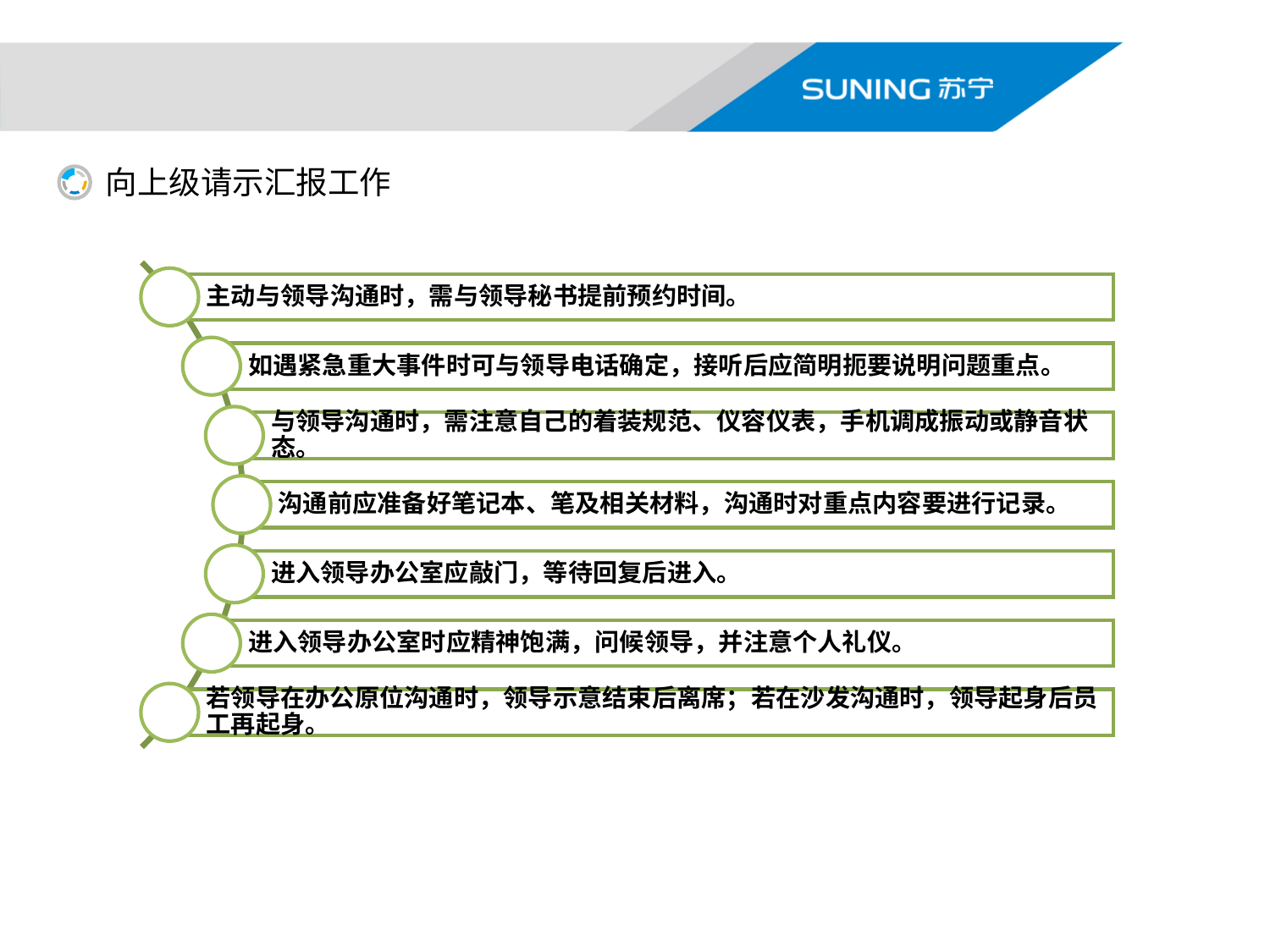

向上级请示汇报工作

### Chart

| Category | 列1 |
|---|---|
| 第一季度 | 5.0 |
| 第二季度 | 5.0 |
| 第三季度 | 5.0 |
| 第四季度 | 5.0 |
| 第五基地 | 5.0 |
主动与领导沟通时，需与领导秘书提前预约时间。
如遇紧急重大事件时可与领导电话确定，接听后应简明扼要说明问题重点。
与领导沟通时，需注意自己的着装规范、仪容仪表，手机调成振动或静音状态。
沟通前应准备好笔记本、笔及相关材料，沟通时对重点内容要进行记录。
进入领导办公室应敲门，等待回复后进入。
进入领导办公室时应精神饱满，问候领导，并注意个人礼仪。
若领导在办公原位沟通时，领导示意结束后离席；若在沙发沟通时，领导起身后员工再起身。